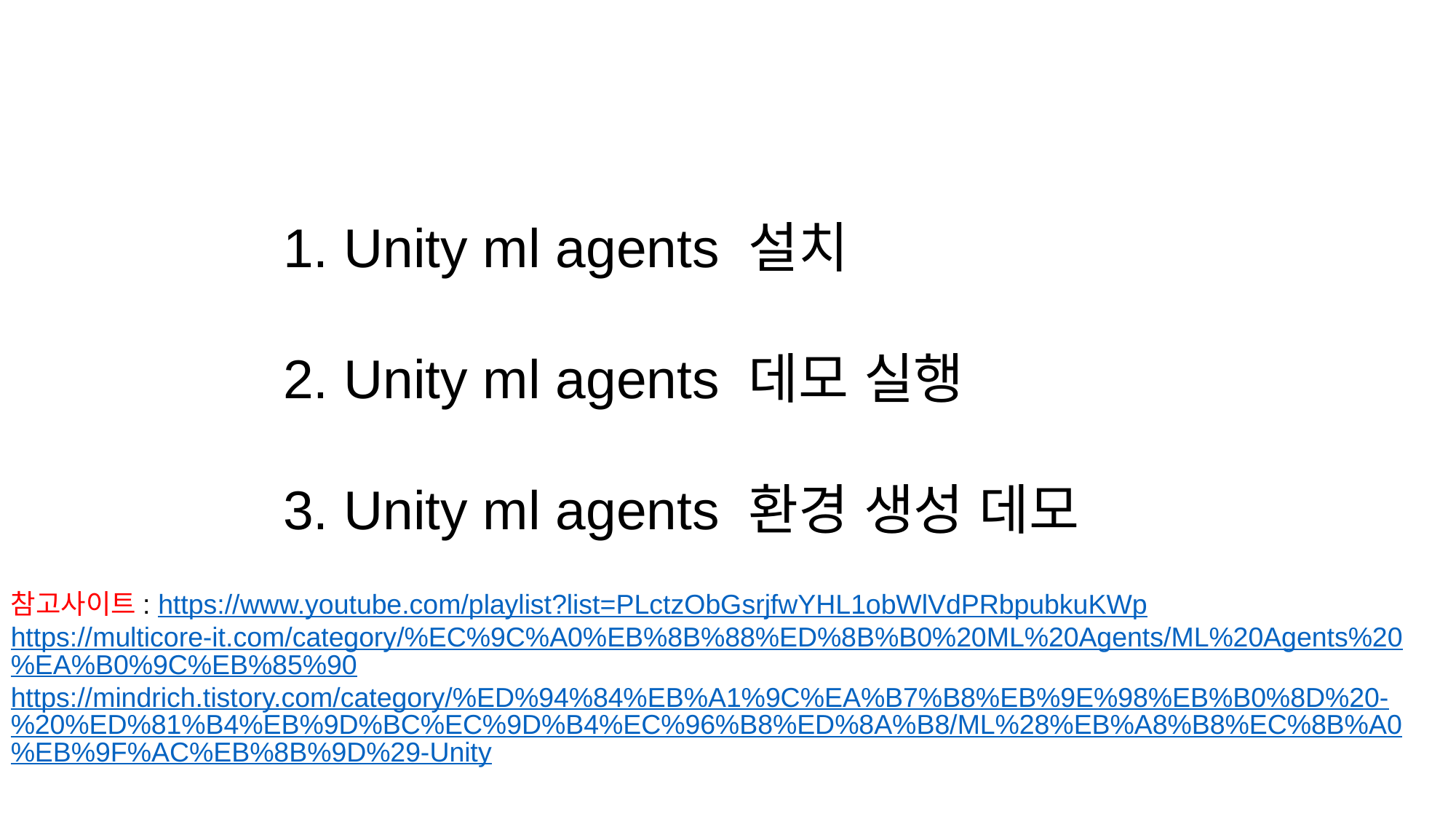

1. Unity ml agents 설치

2. Unity ml agents 데모 실행

3. Unity ml agents 환경 생성 데모

참고사이트: https://www.youtube.com/playlist?list=PLctzObGsrjfwYHL1obWlVdPRbpubkuKWp
https://multicore-it.com/category/%EC%9C%A0%EB%8B%88%ED%8B%B0%20ML%20Agents/ML%20Agents%20%EA%B0%9C%EB%85%90
https://mindrich.tistory.com/category/%ED%94%84%EB%A1%9C%EA%B7%B8%EB%9E%98%EB%B0%8D%20-%20%ED%81%B4%EB%9D%BC%EC%9D%B4%EC%96%B8%ED%8A%B8/ML%28%EB%A8%B8%EC%8B%A0%EB%9F%AC%EB%8B%9D%29-Unity